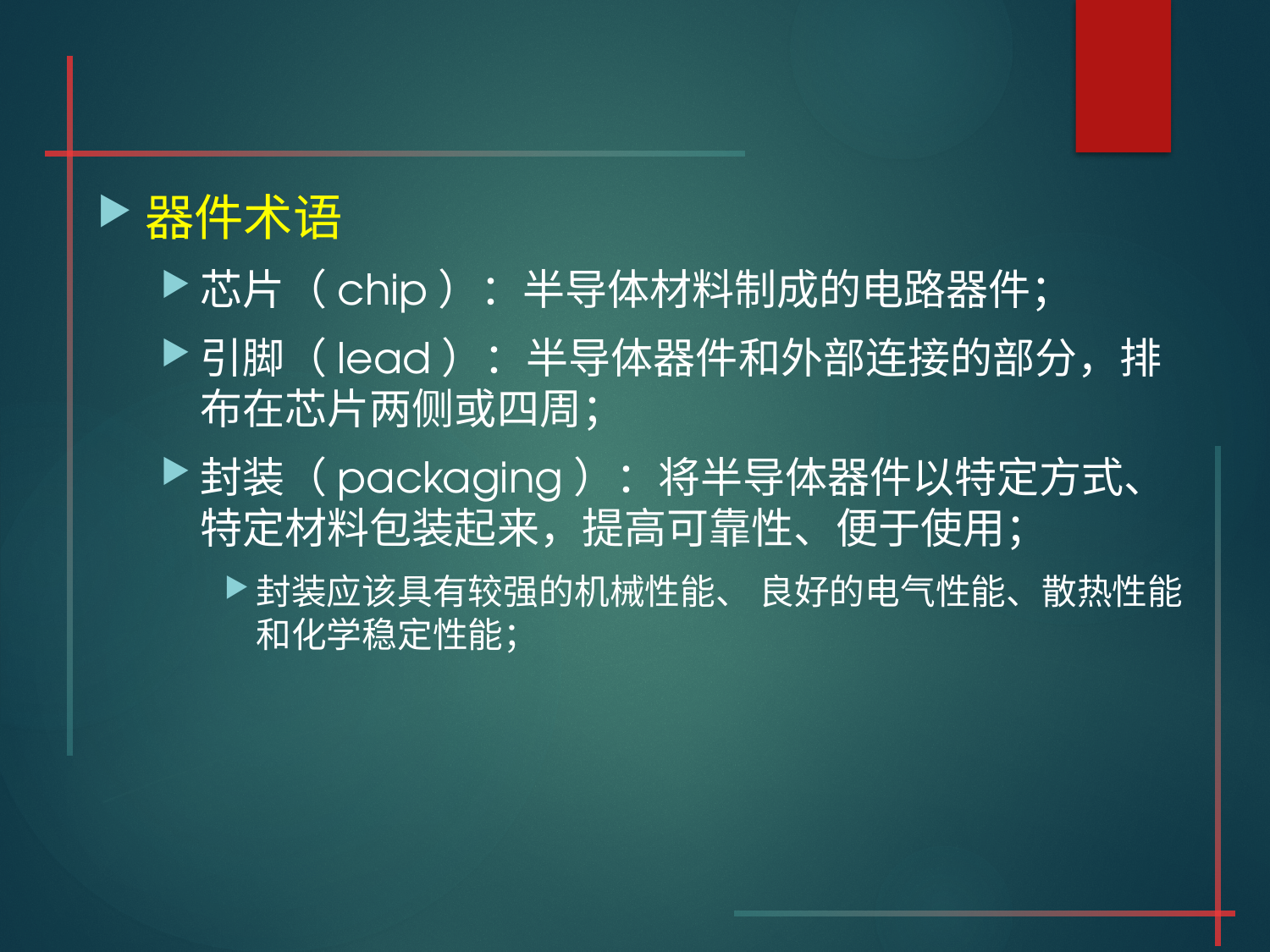

5
器件术语
芯片（chip）：半导体材料制成的电路器件；
引脚（lead）：半导体器件和外部连接的部分，排布在芯片两侧或四周；
封装（packaging）：将半导体器件以特定方式、特定材料包装起来，提高可靠性、便于使用；
封装应该具有较强的机械性能、 良好的电气性能、散热性能和化学稳定性能；